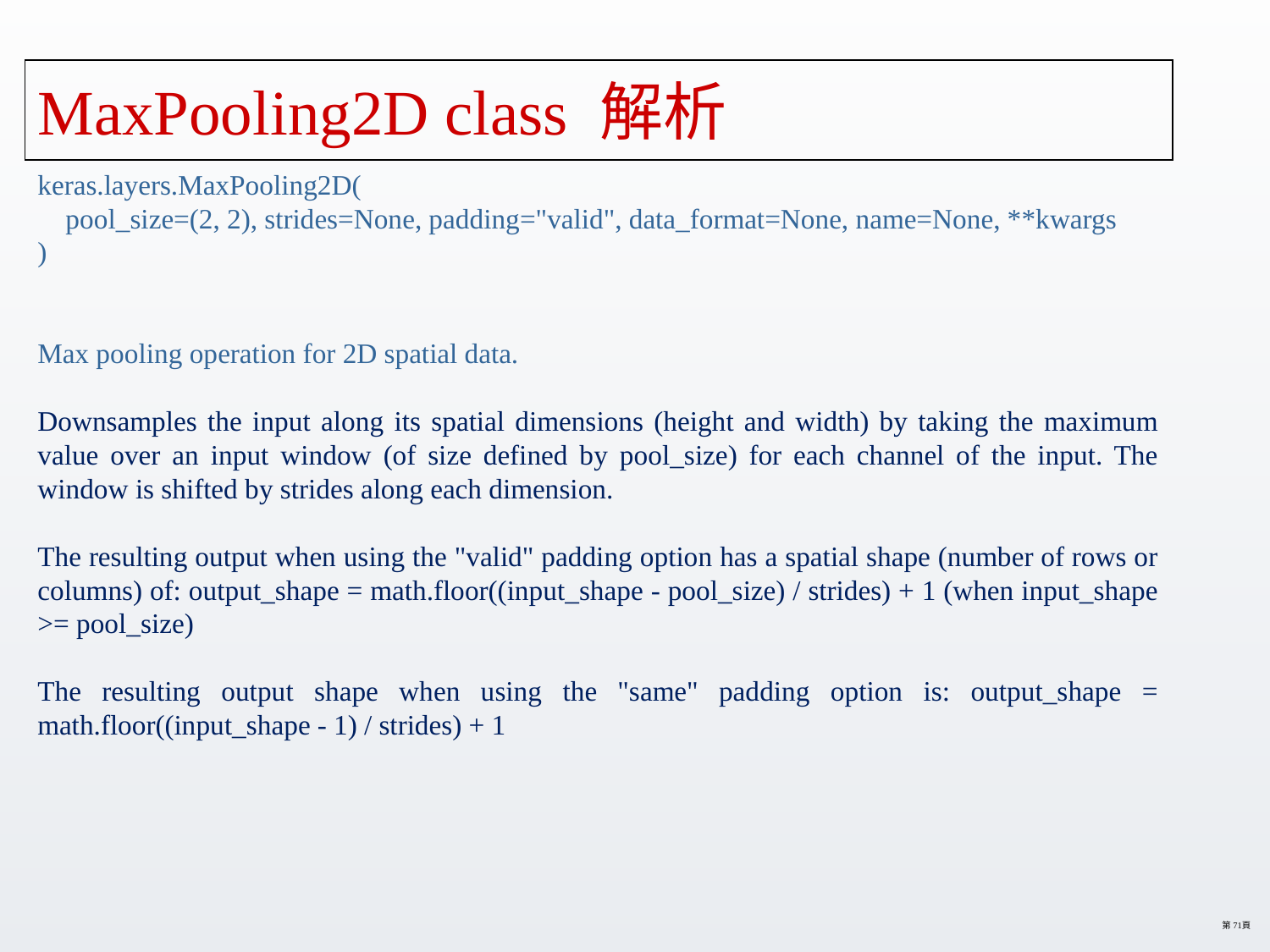

# MaxPooling2D class 解析
keras.layers.MaxPooling2D(
    pool_size=(2, 2), strides=None, padding="valid", data_format=None, name=None, **kwargs
)

Max pooling operation for 2D spatial data.

Downsamples the input along its spatial dimensions (height and width) by taking the maximum value over an input window (of size defined by pool_size) for each channel of the input. The window is shifted by strides along each dimension.

The resulting output when using the "valid" padding option has a spatial shape (number of rows or columns) of: output_shape = math.floor((input_shape - pool_size) / strides) + 1 (when input_shape >= pool_size)

The resulting output shape when using the "same" padding option is: output_shape = math.floor((input_shape - 1) / strides) + 1